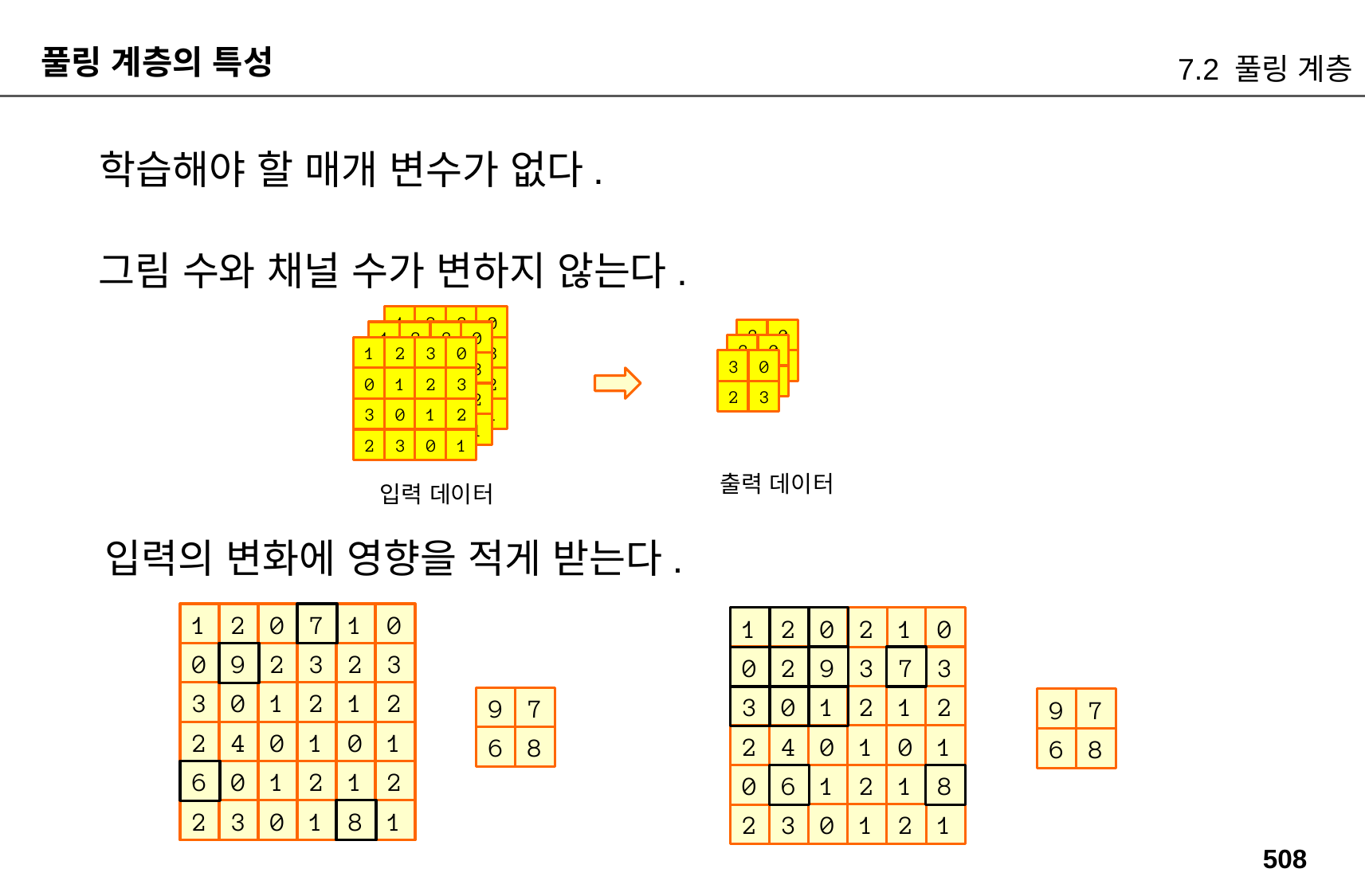

풀링 계층의 특성
7.2 풀링 계층
학습해야 할 매개 변수가 없다.
그림 수와 채널 수가 변하지 않는다.
1
2
3
0
3
0
1
2
3
0
3
0
1
0
2
1
3
2
0
3
3
2
0
3
0
1
2
3
2
3
0
3
1
0
2
1
3
2

2
3
3
0
1
2
3
2
0
3
1
0
2
1
2
3
0
1
2
3
0
1
출력 데이터
입력 데이터
입력의 변화에 영향을 적게 받는다.
1
2
0
7
1
0
1
2
0
2
1
0

0
9
2
3
2
3
0
2
9
3
7
3
3
0
1
2
1
2
3
0
1
2
1
2
9
7
9
7
2
4
0
1
0
1
2
4
0
1
0
1
6
8
6
8
6
0
1
2
1
2
0
6
1
2
1
8
2
3
0
1
8
1
2
3
0
1
2
1